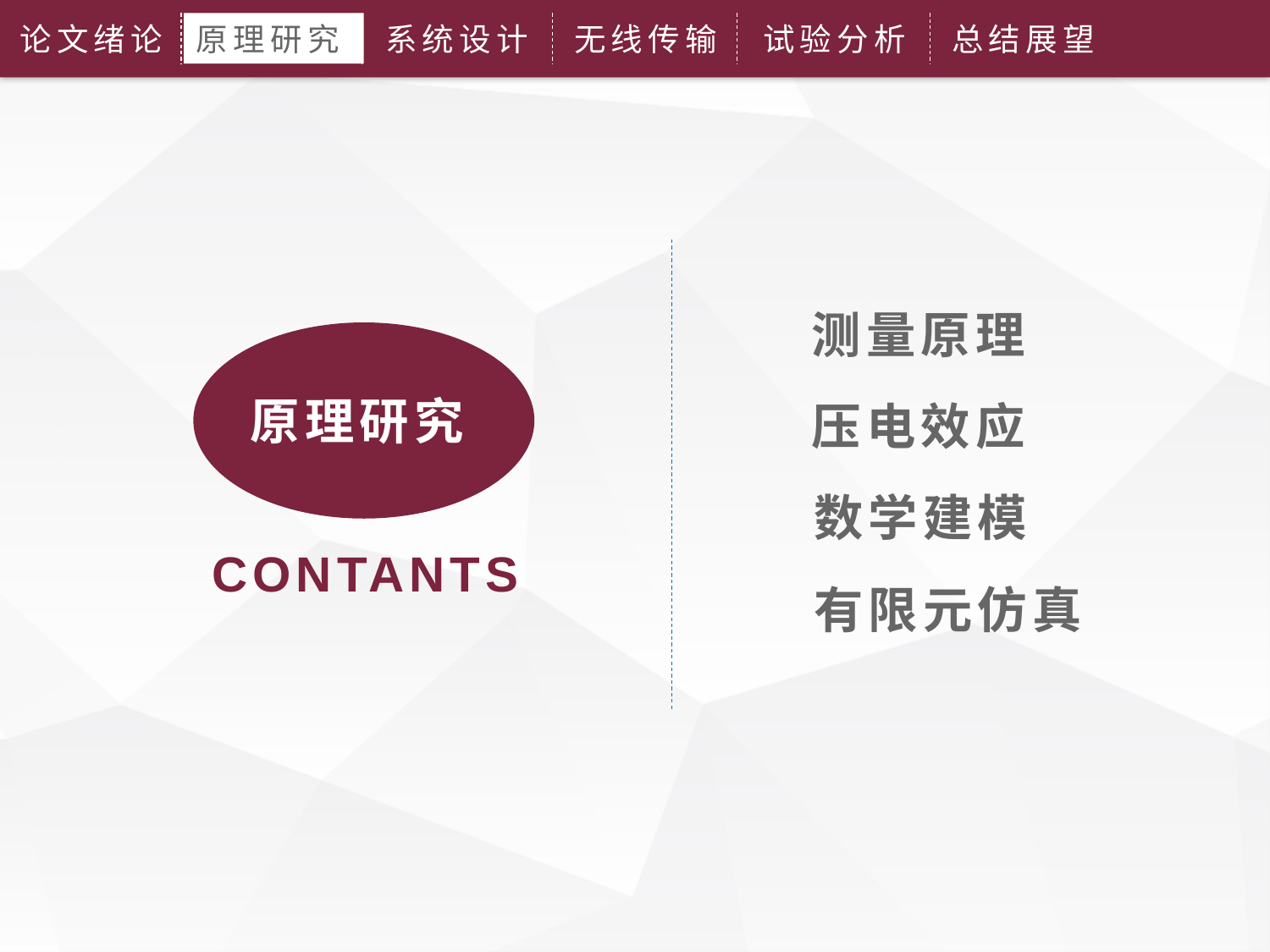

论文绪论
原理研究
系统设计
无线传输
试验分析
总结展望
测量原理

原理研究
压电效应
数学建模
CONTANTS
有限元仿真